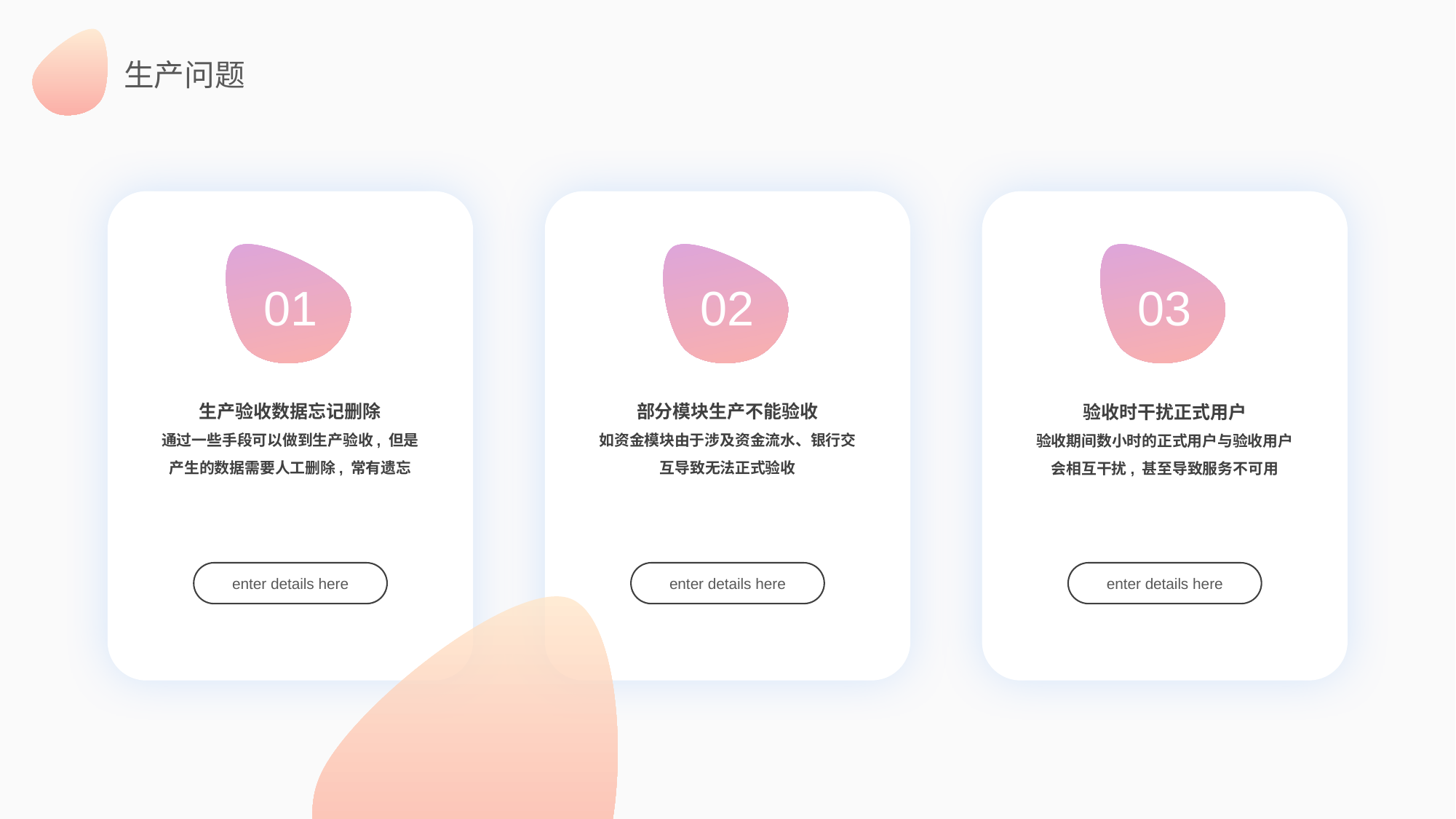

生产问题

01
生产验收数据忘记删除
通过一些手段可以做到生产验收, 但是产生的数据需要人工删除, 常有遗忘
enter details here

02
部分模块生产不能验收
如资金模块由于涉及资金流水、银行交互导致无法正式验收
enter details here

03
验收时干扰正式用户
验收期间数小时的正式用户与验收用户会相互干扰, 甚至导致服务不可用
enter details here